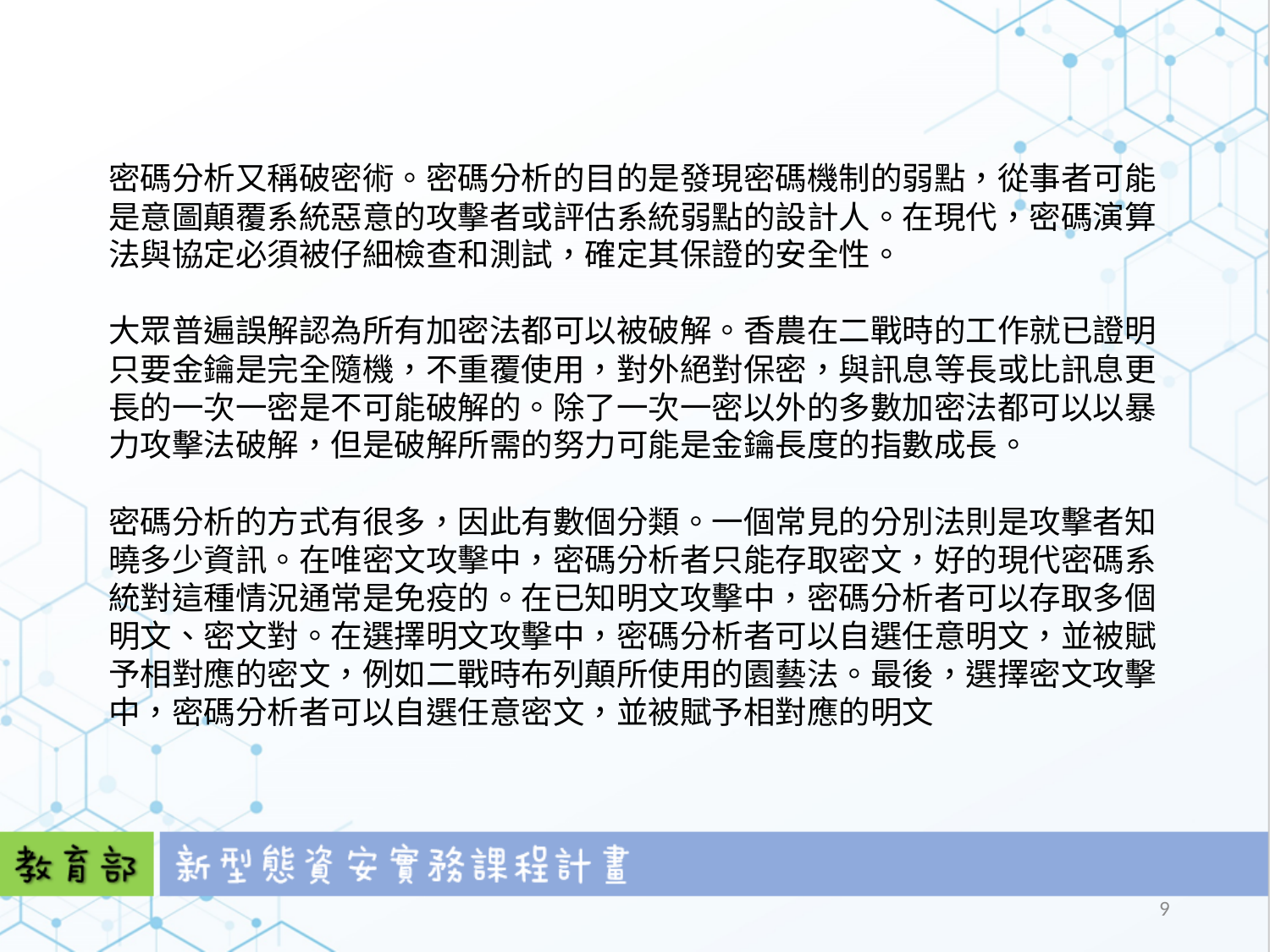

密碼分析又稱破密術。密碼分析的目的是發現密碼機制的弱點，從事者可能是意圖顛覆系統惡意的攻擊者或評估系統弱點的設計人。在現代，密碼演算法與協定必須被仔細檢查和測試，確定其保證的安全性。

大眾普遍誤解認為所有加密法都可以被破解。香農在二戰時的工作就已證明只要金鑰是完全隨機，不重覆使用，對外絕對保密，與訊息等長或比訊息更長的一次一密是不可能破解的。除了一次一密以外的多數加密法都可以以暴力攻擊法破解，但是破解所需的努力可能是金鑰長度的指數成長。

密碼分析的方式有很多，因此有數個分類。一個常見的分別法則是攻擊者知曉多少資訊。在唯密文攻擊中，密碼分析者只能存取密文，好的現代密碼系統對這種情況通常是免疫的。在已知明文攻擊中，密碼分析者可以存取多個明文、密文對。在選擇明文攻擊中，密碼分析者可以自選任意明文，並被賦予相對應的密文，例如二戰時布列顛所使用的園藝法。最後，選擇密文攻擊中，密碼分析者可以自選任意密文，並被賦予相對應的明文
9